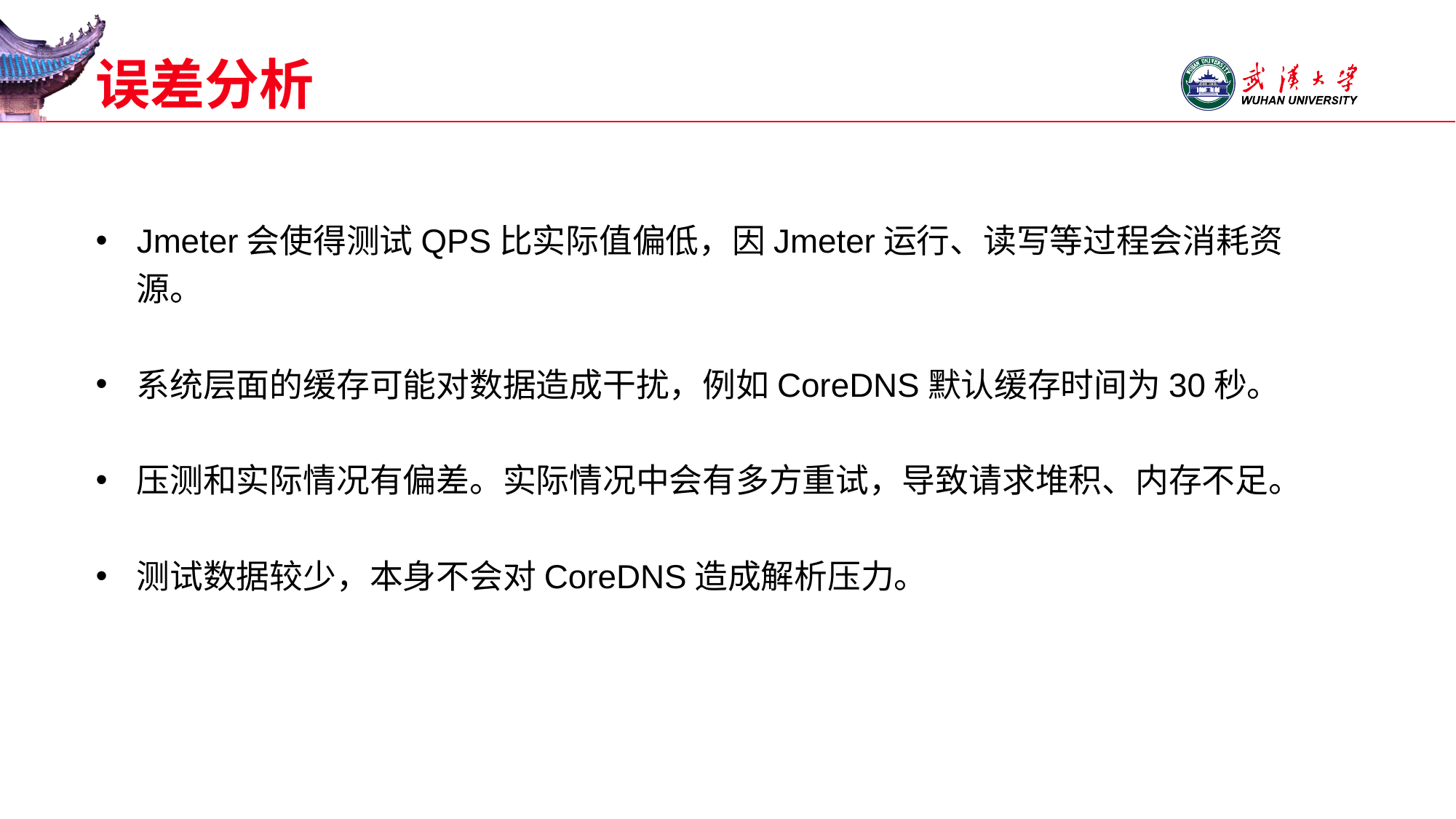

# 误差分析
Jmeter会使得测试QPS比实际值偏低，因Jmeter运行、读写等过程会消耗资源。

系统层面的缓存可能对数据造成干扰，例如CoreDNS默认缓存时间为30秒。

压测和实际情况有偏差。实际情况中会有多方重试，导致请求堆积、内存不足。

测试数据较少，本身不会对CoreDNS造成解析压力。